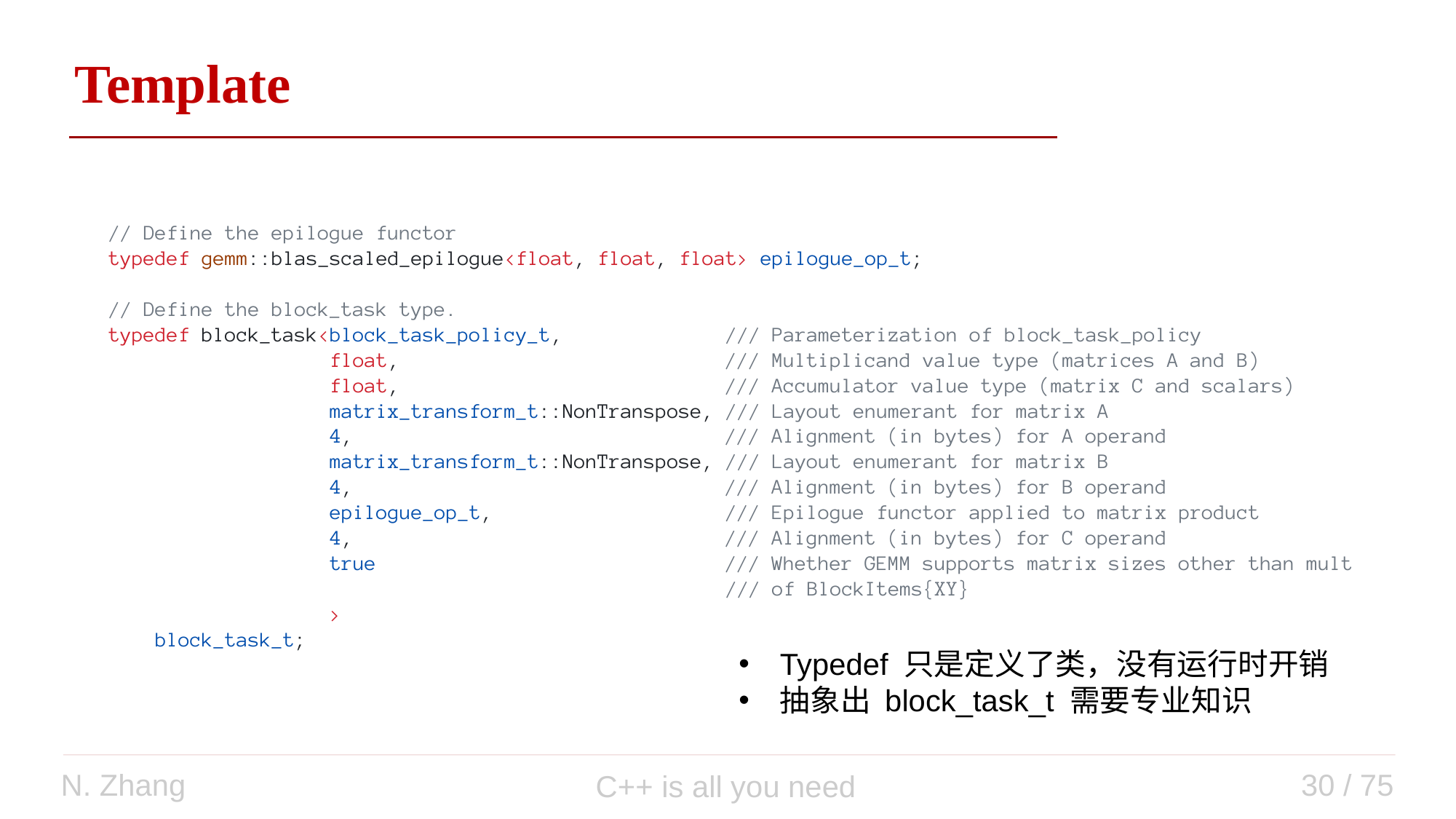

auto add(auto a, auto b) { return a + b; }

Template
    // Define the epilogue functor
    typedef gemm::blas_scaled_epilogue<float, float, float> epilogue_op_t;
    // Define the block_task type.
    typedef block_task<block_task_policy_t,              /// Parameterization of block_task_policy
                       float,                            /// Multiplicand value type (matrices A and B)
                       float,                            /// Accumulator value type (matrix C and scalars)
                       matrix_transform_t::NonTranspose, /// Layout enumerant for matrix A
                       4,                                /// Alignment (in bytes) for A operand
                       matrix_transform_t::NonTranspose, /// Layout enumerant for matrix B
                       4,                                /// Alignment (in bytes) for B operand
                       epilogue_op_t,                    /// Epilogue functor applied to matrix product
                       4,                                /// Alignment (in bytes) for C operand
                       true                              /// Whether GEMM supports matrix sizes other than mult
                                                         /// of BlockItems{XY}
                       >
        block_task_t;
Typedef 只是定义了类，没有运行时开销
抽象出 block_task_t 需要专业知识
N. Zhang
30 / 75
C++ is all you need